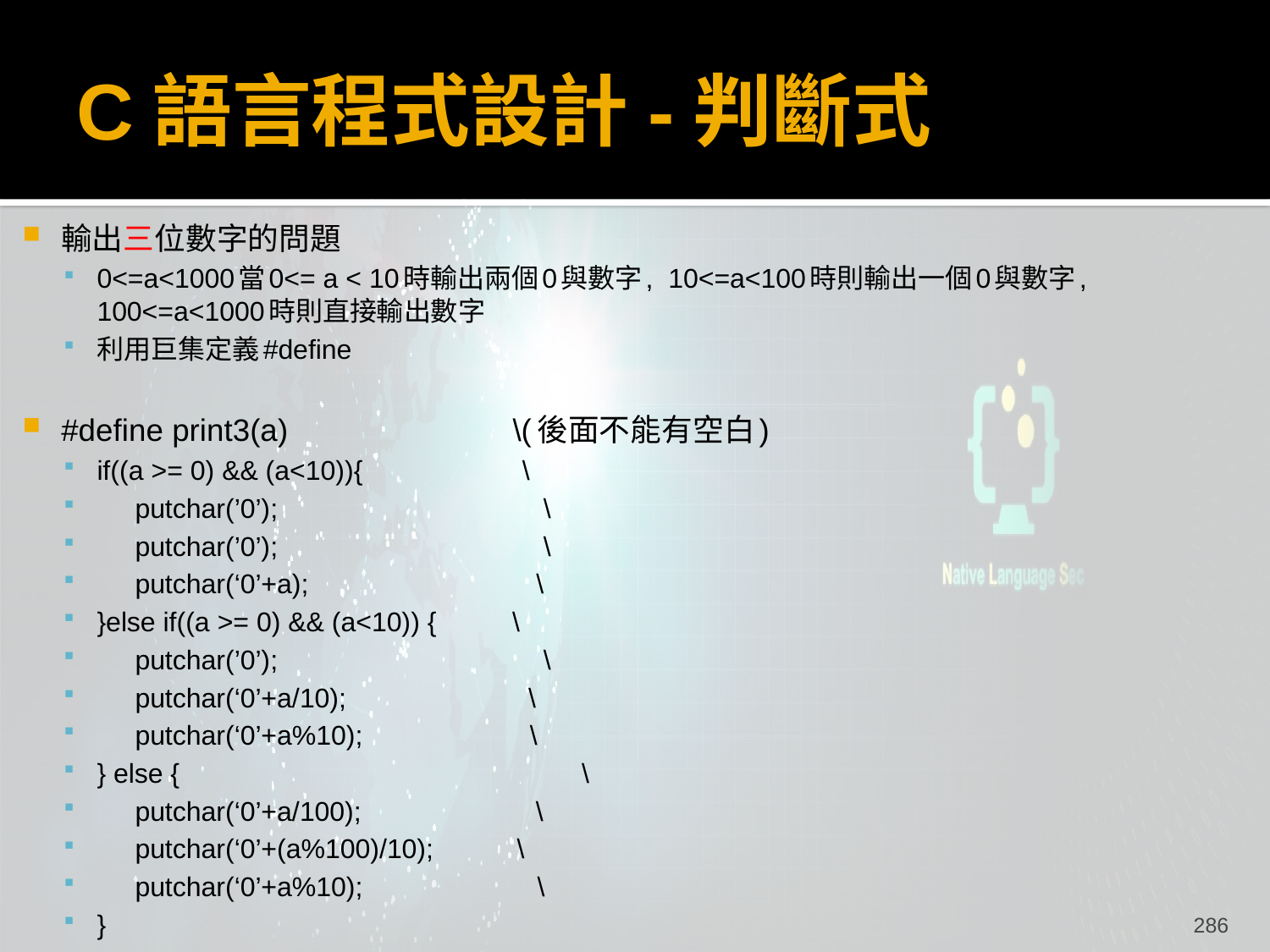

# C語言程式設計-判斷式
輸出三位數字的問題
0<=a<1000當0<= a < 10時輸出兩個0與數字,  10<=a<100時則輸出一個0與數字, 100<=a<1000時則直接輸出數字
利用巨集定義#define

#define print3(a)                          \(後面不能有空白)
if((a >= 0) && (a<10)){                     \
     putchar(’0’);                                   \
     putchar(’0’);                                   \
     putchar(‘0’+a);                              \
}else if((a >= 0) && (a<10)) {          \
     putchar(’0’);                                   \
     putchar(‘0’+a/10);                        \
     putchar(‘0’+a%10);                      \
} else {                                                     \
     putchar(‘0’+a/100);                       \
     putchar(‘0’+(a%100)/10);           \
     putchar(‘0’+a%10);                       \
}
286